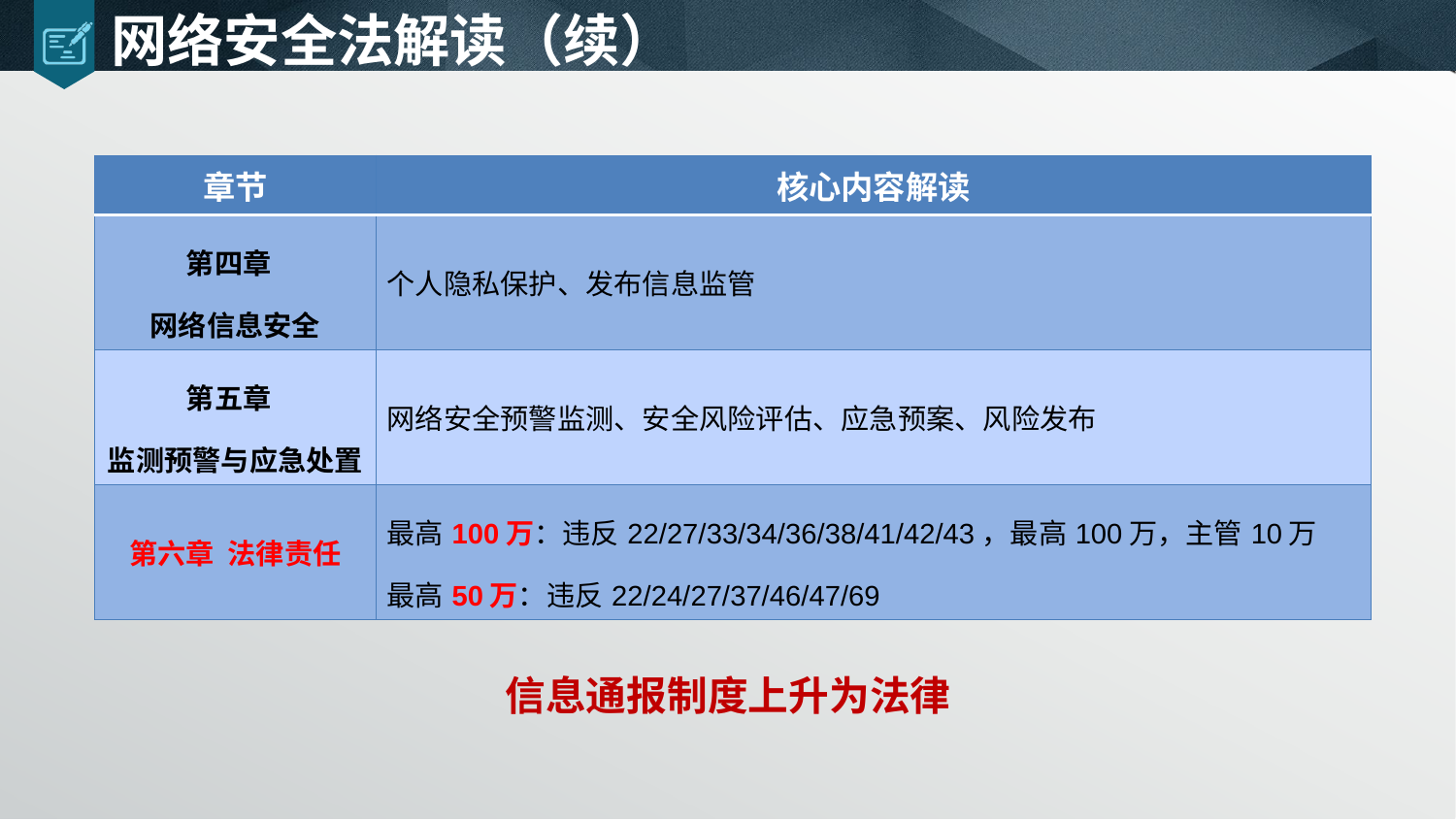

# 网络安全法解读（续）

| 章节 | 核心内容解读 |
| --- | --- |
| 第四章 网络信息安全 | 个人隐私保护、发布信息监管 |
| 第五章 监测预警与应急处置 | 网络安全预警监测、安全风险评估、应急预案、风险发布 |
| 第六章 法律责任 | 最高100万：违反22/27/33/34/36/38/41/42/43，最高100万，主管10万 最高50万：违反22/24/27/37/46/47/69 |
信息通报制度上升为法律